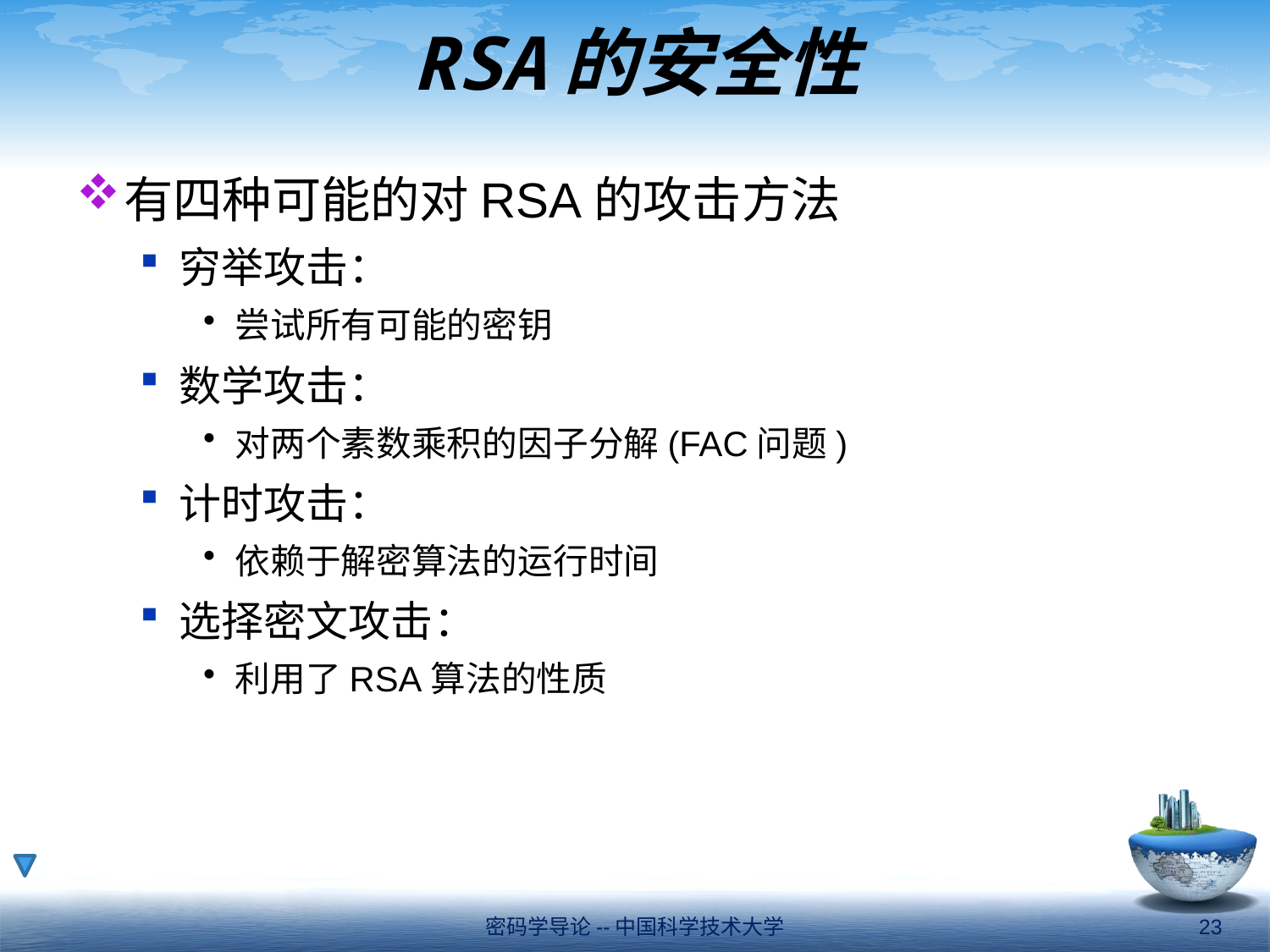

# RSA的安全性
有四种可能的对RSA的攻击方法
穷举攻击：
尝试所有可能的密钥
数学攻击：
对两个素数乘积的因子分解(FAC问题)
计时攻击：
依赖于解密算法的运行时间
选择密文攻击：
利用了RSA算法的性质

密码学导论--中国科学技术大学
23